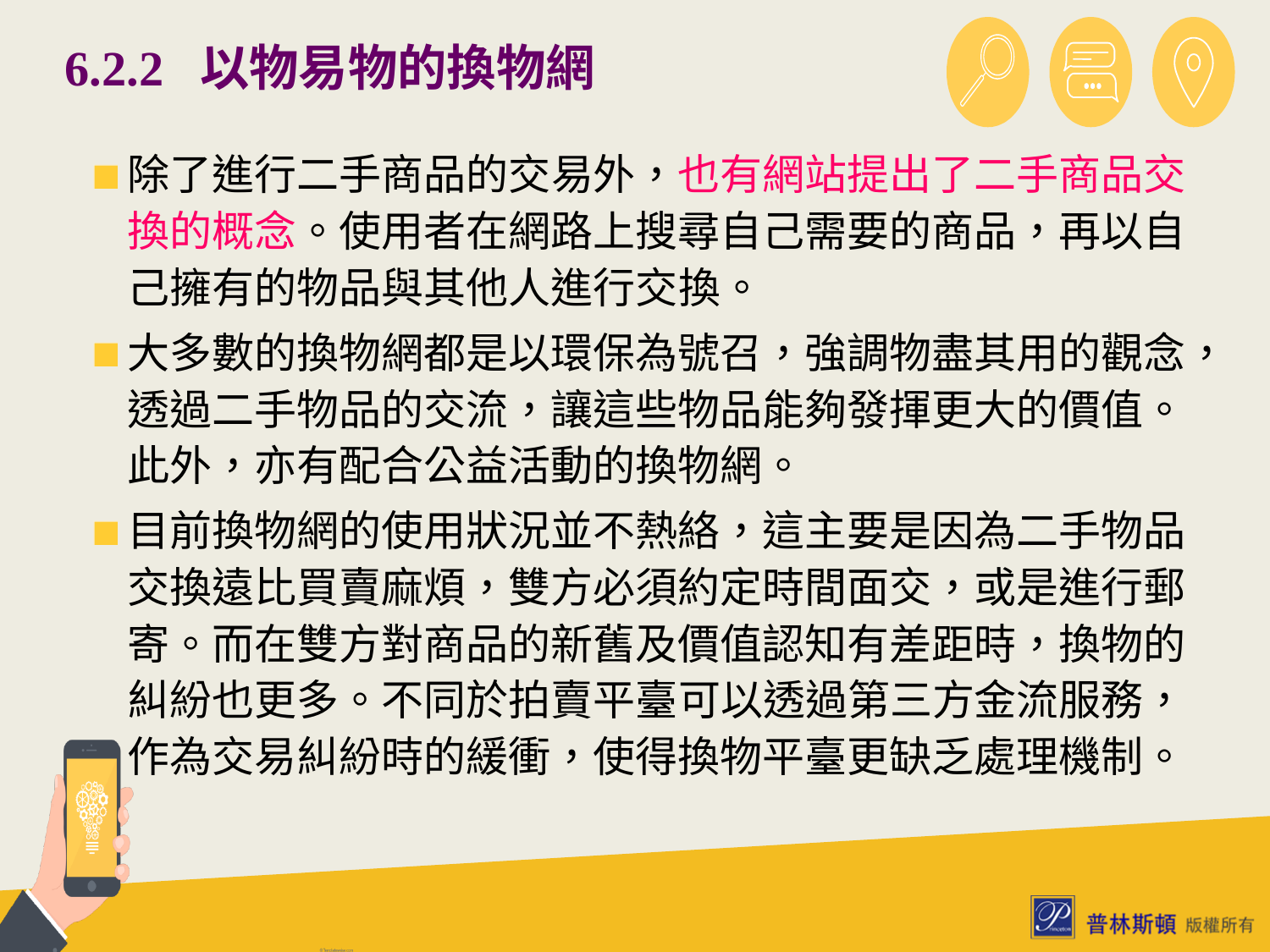

# 6.2.2  以物易物的換物網
除了進行二手商品的交易外，也有網站提出了二手商品交換的概念。使用者在網路上搜尋自己需要的商品，再以自己擁有的物品與其他人進行交換。
大多數的換物網都是以環保為號召，強調物盡其用的觀念，透過二手物品的交流，讓這些物品能夠發揮更大的價值。此外，亦有配合公益活動的換物網。
目前換物網的使用狀況並不熱絡，這主要是因為二手物品交換遠比買賣麻煩，雙方必須約定時間面交，或是進行郵寄。而在雙方對商品的新舊及價值認知有差距時，換物的糾紛也更多。不同於拍賣平臺可以透過第三方金流服務，作為交易糾紛時的緩衝，使得換物平臺更缺乏處理機制。